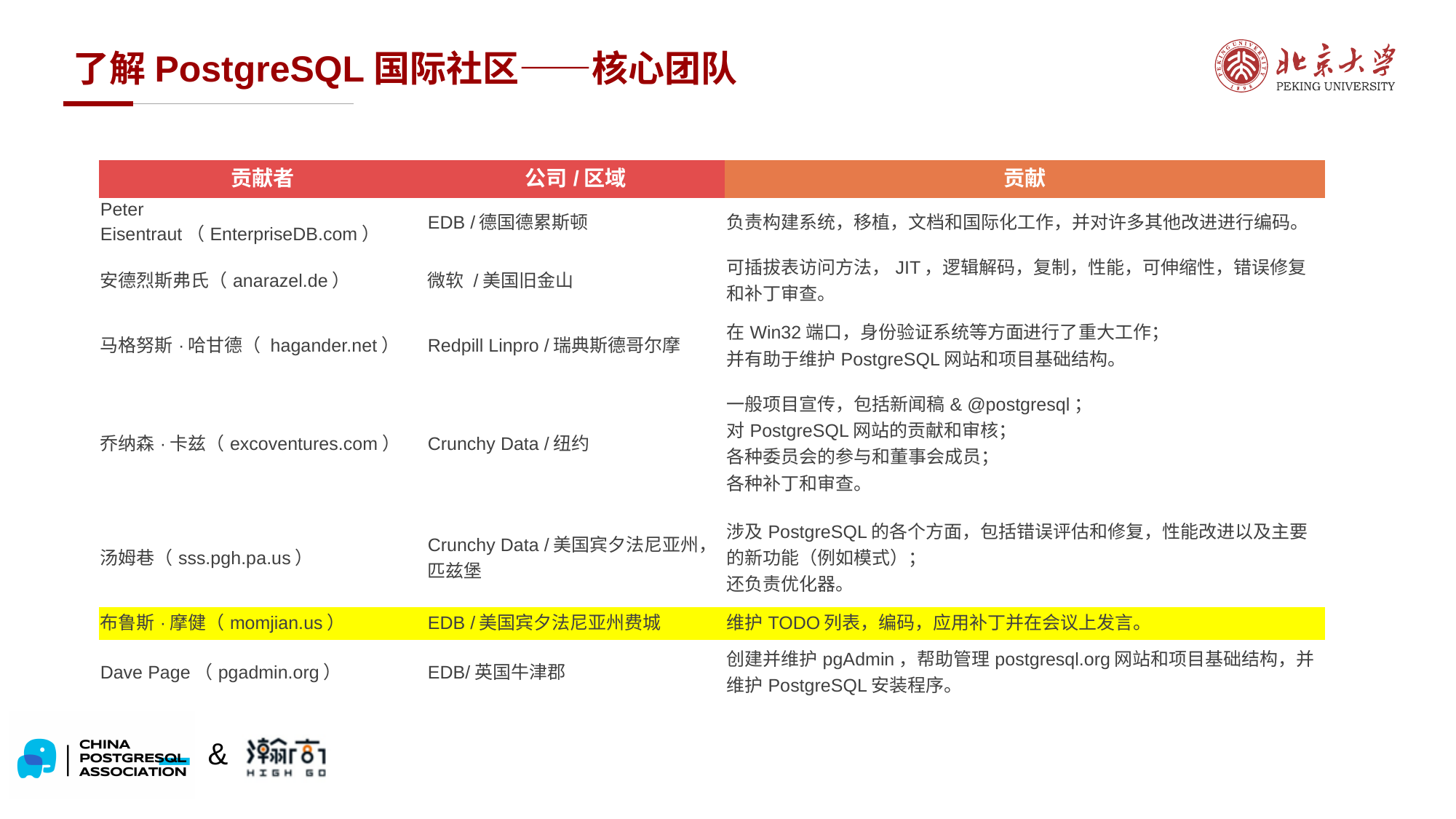

了解PostgreSQL国际社区——核心团队
| 贡献者 | 公司/区域 | 贡献 |
| --- | --- | --- |
| Peter Eisentraut（EnterpriseDB.com） | EDB /德国德累斯顿 | 负责构建系统，移植，文档和国际化工作，并对许多其他改进进行编码。 |
| 安德烈斯弗氏（anarazel.de） | 微软 /美国旧金山 | 可插拔表访问方法，JIT，逻辑解码，复制，性能，可伸缩性，错误修复和补丁审查。 |
| 马格努斯·哈甘德（ hagander.net） | Redpill Linpro /瑞典斯德哥尔摩 | 在Win32端口，身份验证系统等方面进行了重大工作； 并有助于维护PostgreSQL网站和项目基础结构。 |
| 乔纳森·卡兹（excoventures.com） | Crunchy Data /纽约 | 一般项目宣传，包括新闻稿& @postgresql； 对PostgreSQL网站的贡献和审核； 各种委员会的参与和董事会成员； 各种补丁和审查。 |
| 汤姆巷（sss.pgh.pa.us） | Crunchy Data /美国宾夕法尼亚州，匹兹堡 | 涉及PostgreSQL的各个方面，包括错误评估和修复，性能改进以及主要的新功能（例如模式）； 还负责优化器。 |
| 布鲁斯·摩健（momjian.us） | EDB /美国宾夕法尼亚州费城 | 维护TODO列表，编码，应用补丁并在会议上发言。 |
| Dave Page（pgadmin.org） | EDB/英国牛津郡 | 创建并维护pgAdmin，帮助管理postgresql.org网站和项目基础结构，并维护PostgreSQL安装程序。 |